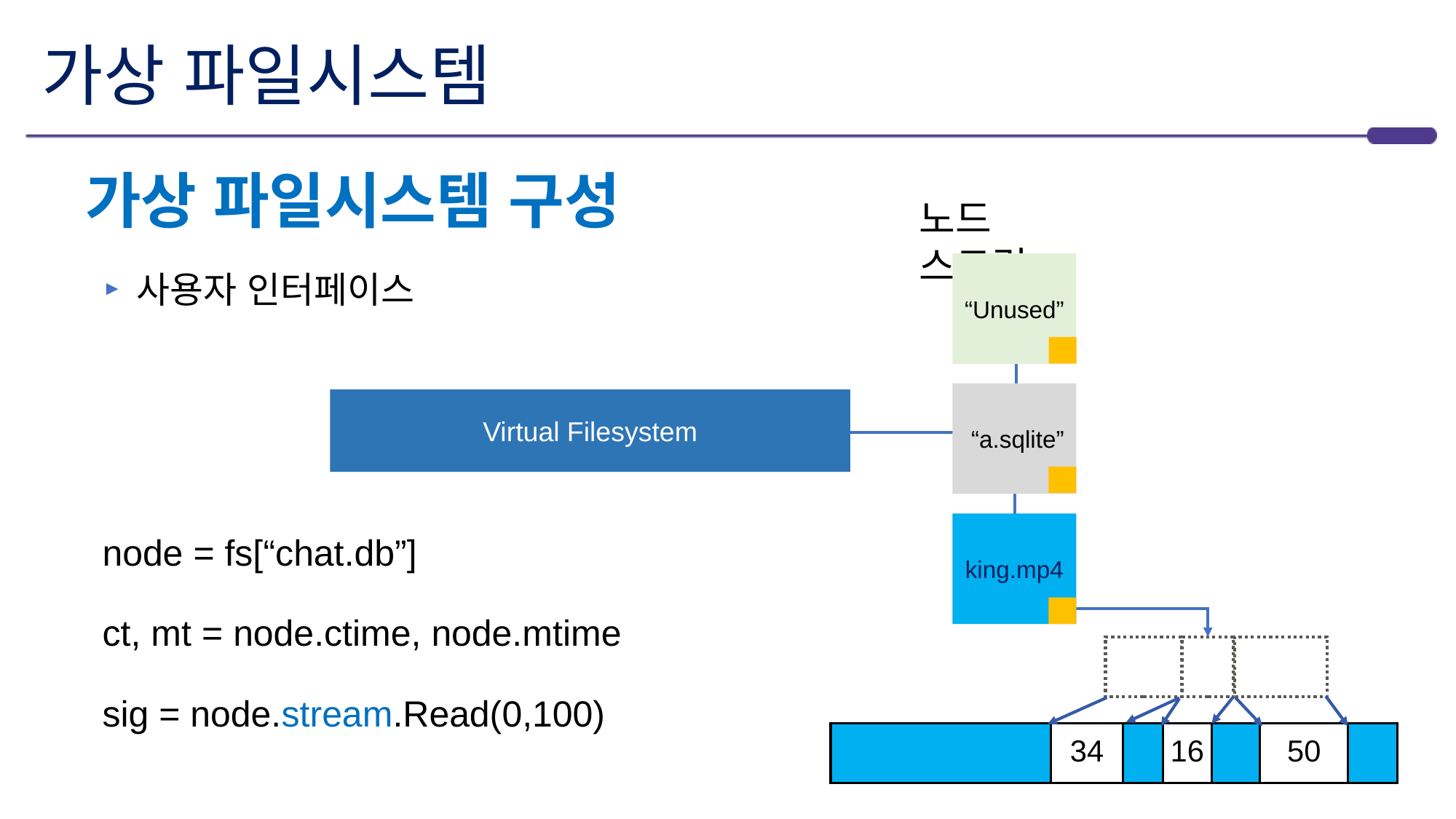

# 가상 파일시스템
가상 파일시스템 구성
노드 스트림
사용자 인터페이스

node = fs[“chat.db”]
ct, mt = node.ctime, node.mtime
sig = node.stream.Read(0,100)

“Unused”

 “a.sqlite”
Virtual Filesystem
king.mp4

34
16
50